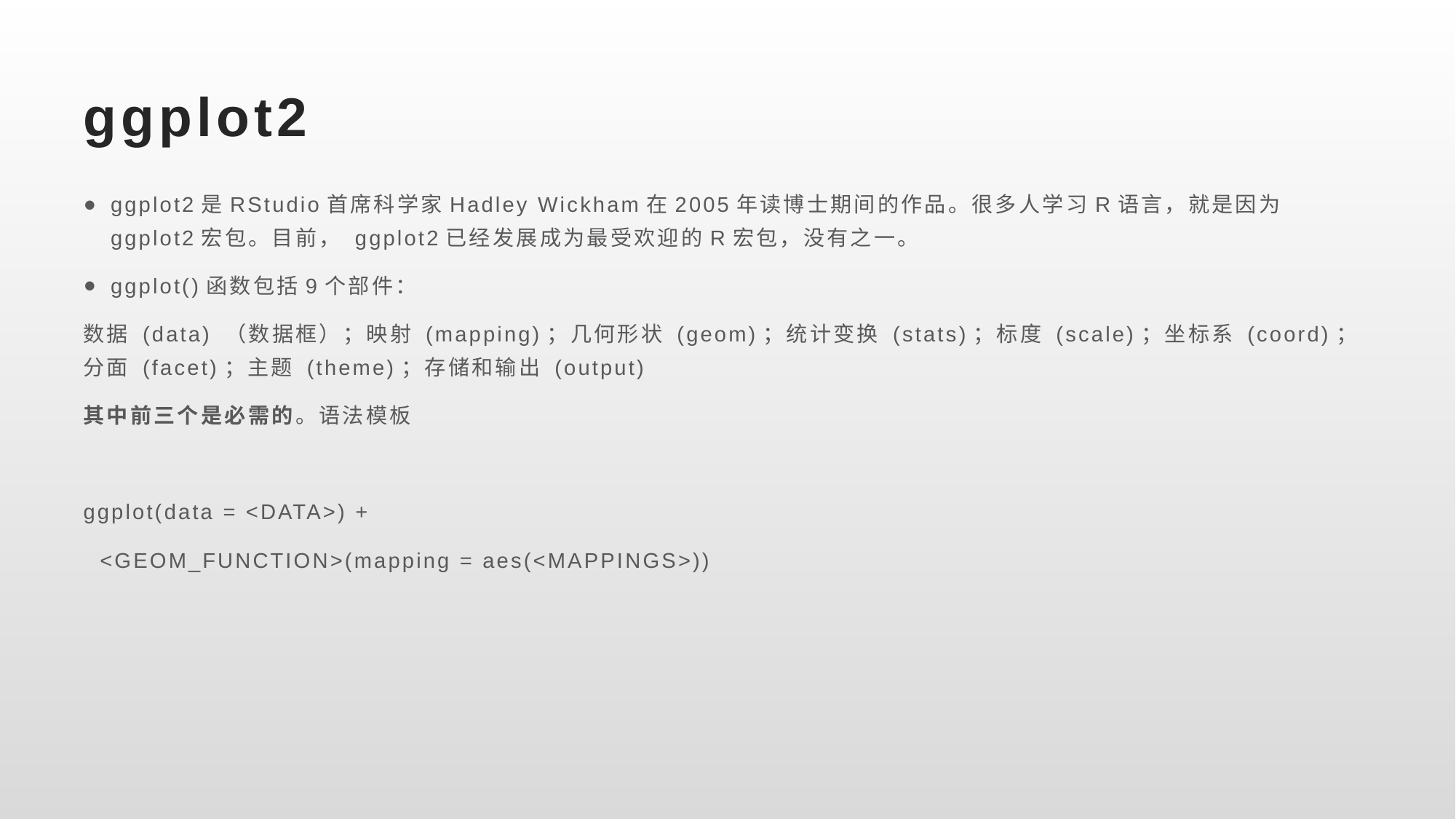

# ggplot2
ggplot2是RStudio首席科学家Hadley Wickham在2005年读博士期间的作品。很多人学习R语言，就是因为ggplot2宏包。目前， ggplot2已经发展成为最受欢迎的R宏包，没有之一。
ggplot()函数包括9个部件：
数据 (data) （数据框）；映射 (mapping)；几何形状 (geom)；统计变换 (stats)；标度 (scale)；坐标系 (coord)；分面 (facet)；主题 (theme)；存储和输出 (output)
其中前三个是必需的。语法模板

ggplot(data = <DATA>) +
  <GEOM_FUNCTION>(mapping = aes(<MAPPINGS>))